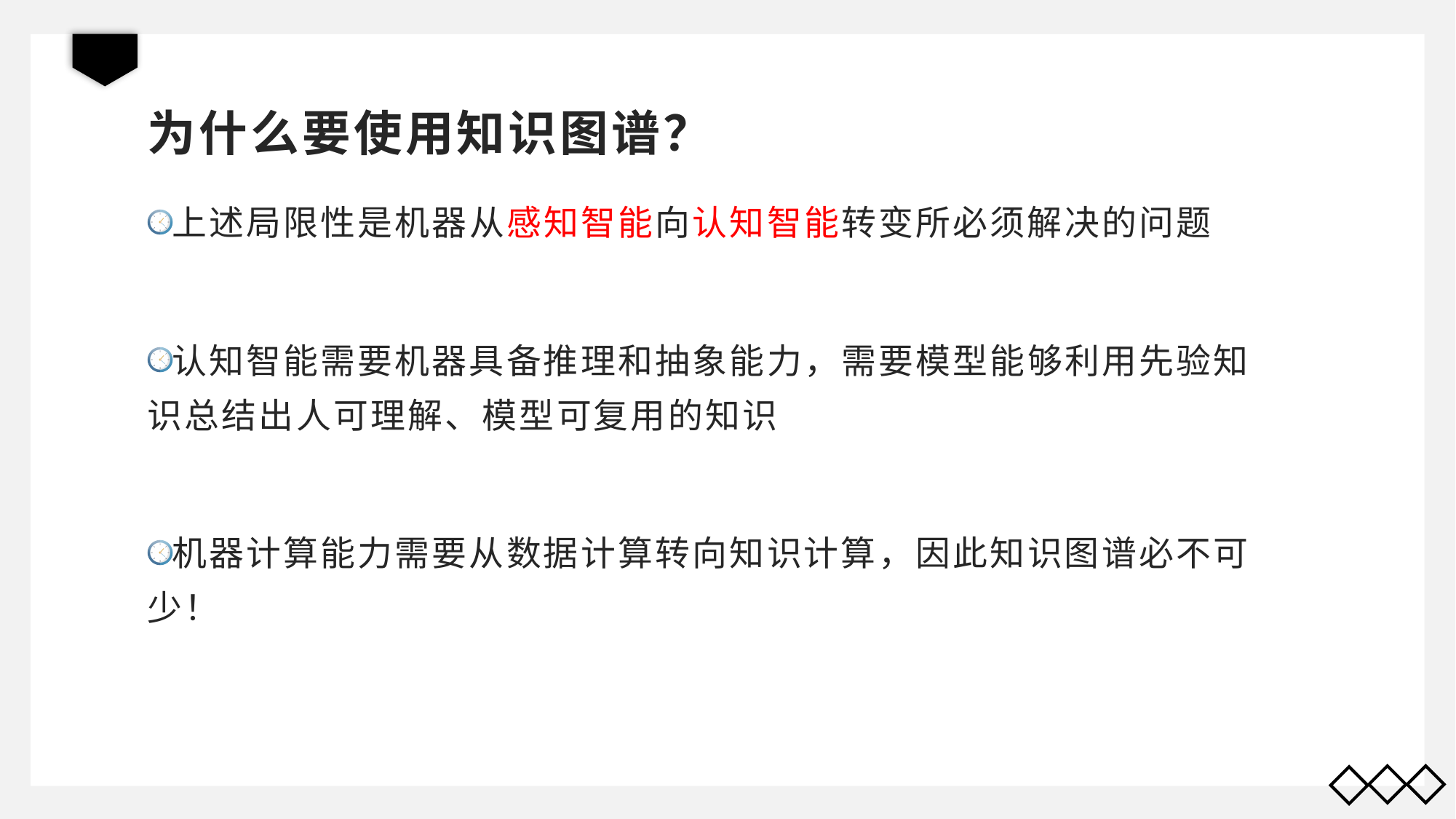

# 为什么要使用知识图谱？
上述局限性是机器从感知智能向认知智能转变所必须解决的问题

认知智能需要机器具备推理和抽象能力，需要模型能够利用先验知识总结出人可理解、模型可复用的知识

机器计算能力需要从数据计算转向知识计算，因此知识图谱必不可少！